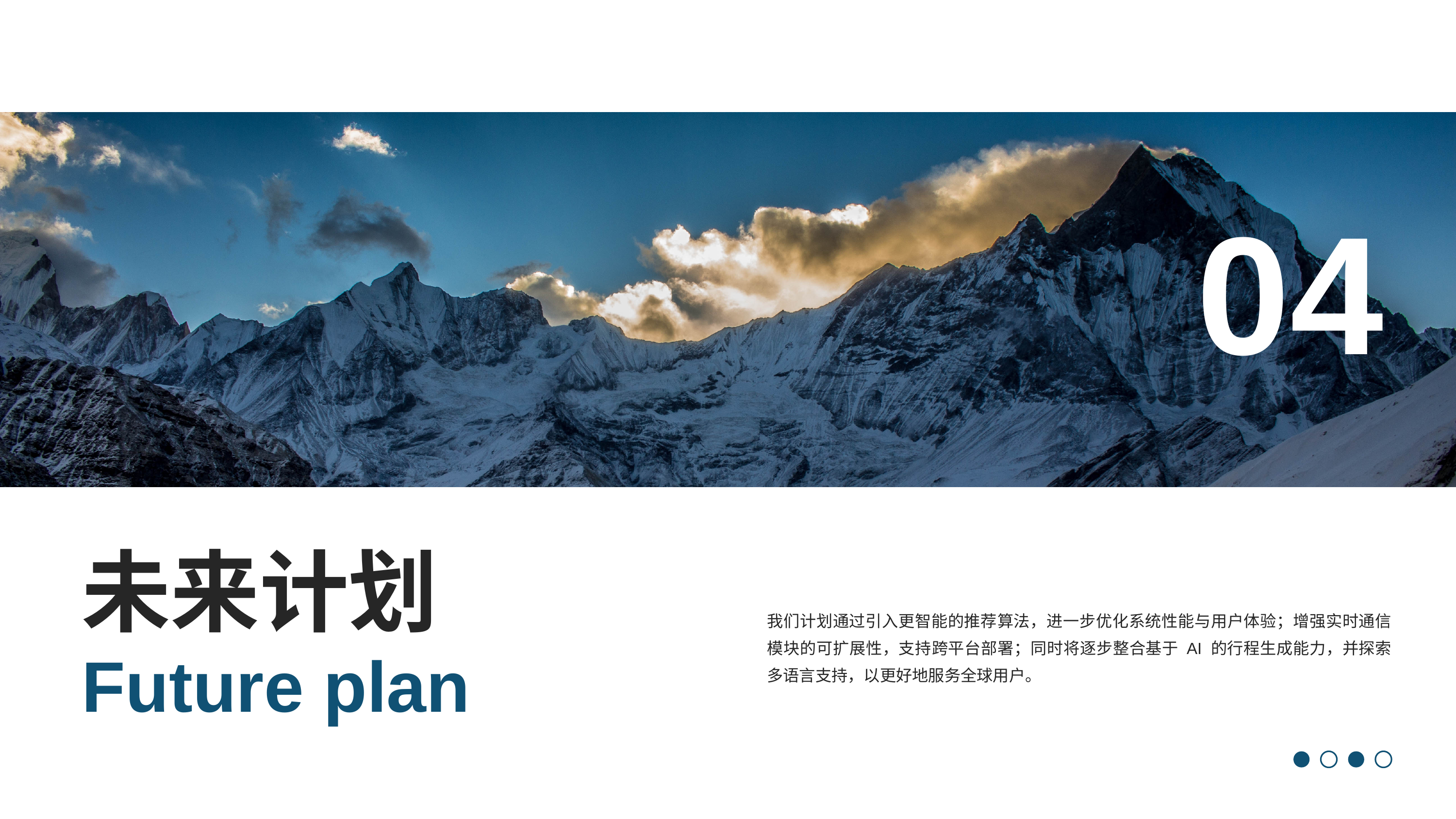

04
未来计划
我们计划通过引入更智能的推荐算法，进一步优化系统性能与用户体验；增强实时通信模块的可扩展性，支持跨平台部署；同时将逐步整合基于 AI 的行程生成能力，并探索多语言支持，以更好地服务全球用户。
Future plan